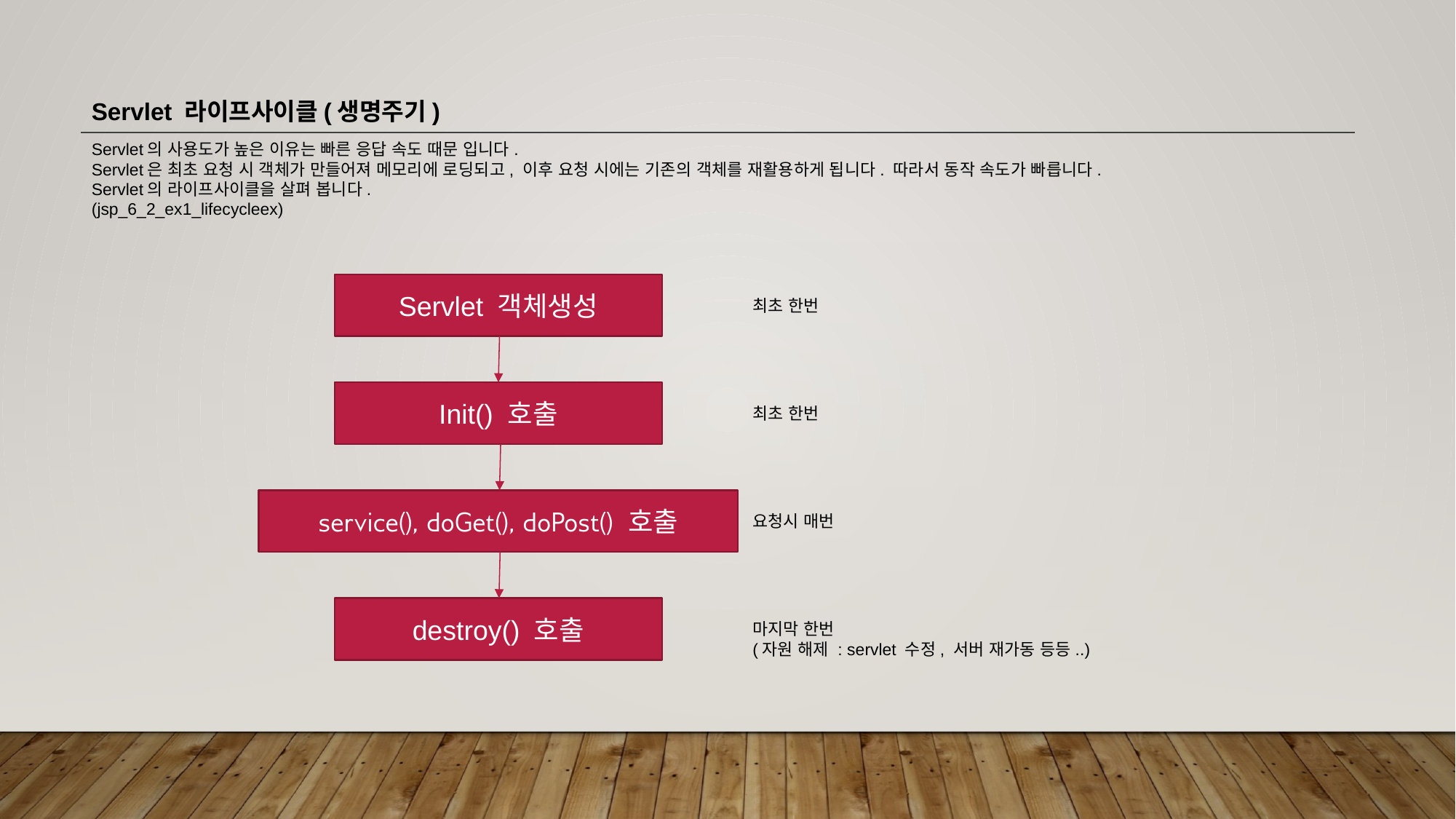

Servlet 라이프사이클(생명주기)
Servlet의 사용도가 높은 이유는 빠른 응답 속도 때문 입니다.
Servlet은 최초 요청 시 객체가 만들어져 메모리에 로딩되고, 이후 요청 시에는 기존의 객체를 재활용하게 됩니다. 따라서 동작 속도가 빠릅니다.
Servlet의 라이프사이클을 살펴 봅니다.
(jsp_6_2_ex1_lifecycleex)
Servlet 객체생성
최초 한번
Init() 호출
최초 한번
service(), doGet(), doPost() 호출
요청시 매번
destroy() 호출
마지막 한번
(자원 해제 : servlet 수정, 서버 재가동 등등..)